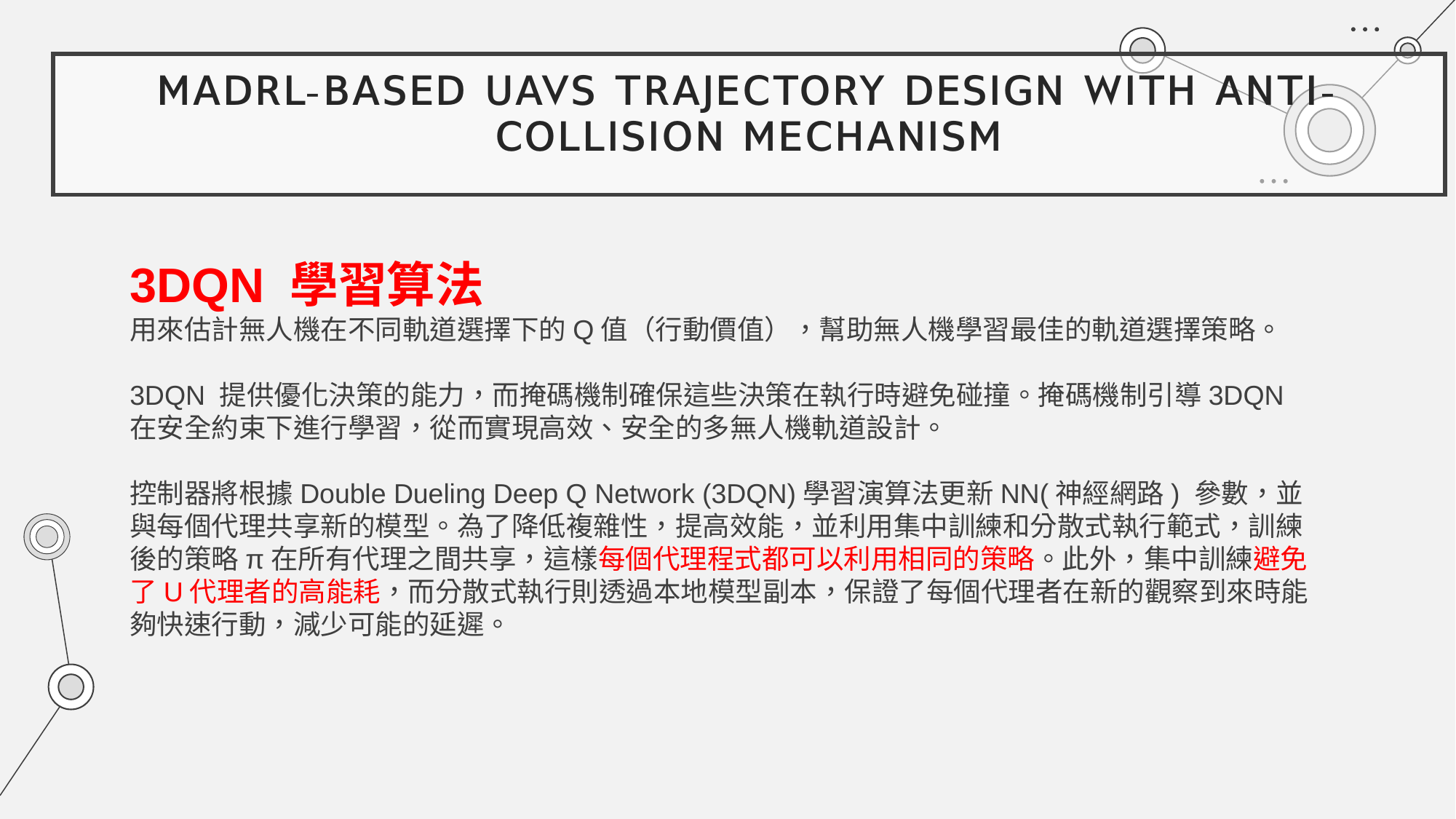

# MADRL-BASED UAVS TRAJECTORY DESIGN WITH ANTI-COLLISION MECHANISM
3DQN 學習算法
用來估計無人機在不同軌道選擇下的Q值（行動價值），幫助無人機學習最佳的軌道選擇策略。

3DQN 提供優化決策的能力，而掩碼機制確保這些決策在執行時避免碰撞。掩碼機制引導3DQN在安全約束下進行學習，從而實現高效、安全的多無人機軌道設計。

控制器將根據Double Dueling Deep Q Network (3DQN)學習演算法更新NN(神經網路) 參數，並與每個代理共享新的模型。為了降低複雜性，提高效能，並利用集中訓練和分散式執行範式，訓練後的策略π在所有代理之間共享，這樣每個代理程式都可以利用相同的策略。此外，集中訓練避免了U代理者的高能耗，而分散式執行則透過本地模型副本，保證了每個代理者在新的觀察到來時能夠快速行動，減少可能的延遲。